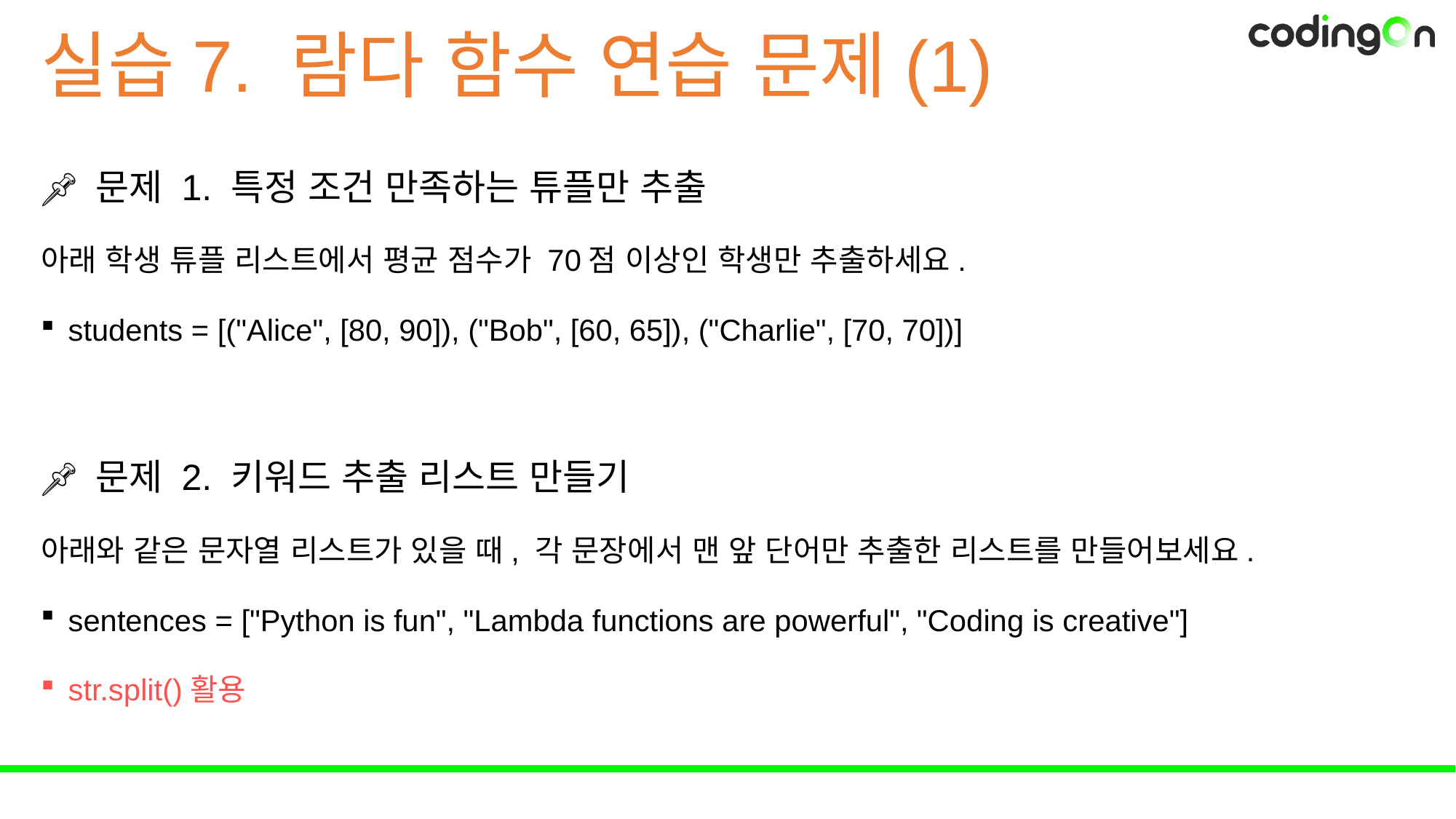

# 실습7. 람다 함수 연습 문제(1)
📌 문제 1. 특정 조건 만족하는 튜플만 추출
아래 학생 튜플 리스트에서 평균 점수가 70점 이상인 학생만 추출하세요.
students = [("Alice", [80, 90]), ("Bob", [60, 65]), ("Charlie", [70, 70])]

📌 문제 2. 키워드 추출 리스트 만들기
아래와 같은 문자열 리스트가 있을 때, 각 문장에서 맨 앞 단어만 추출한 리스트를 만들어보세요.
sentences = ["Python is fun", "Lambda functions are powerful", "Coding is creative"]
str.split()활용